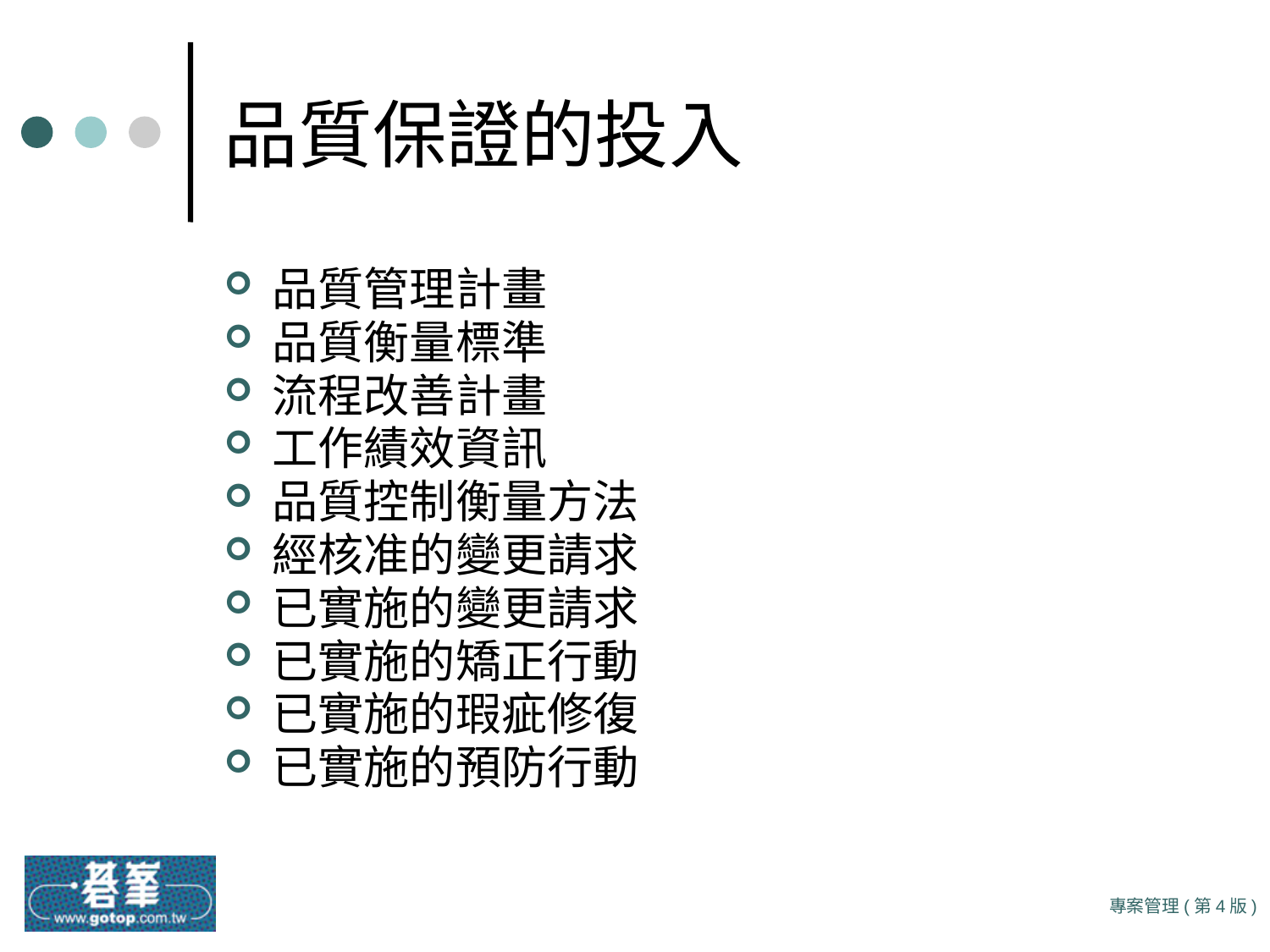

# 品質保證的投入
品質管理計畫
品質衡量標準
流程改善計畫
工作績效資訊
品質控制衡量方法
經核准的變更請求
已實施的變更請求
已實施的矯正行動
已實施的瑕疵修復
已實施的預防行動
專案管理(第4版)